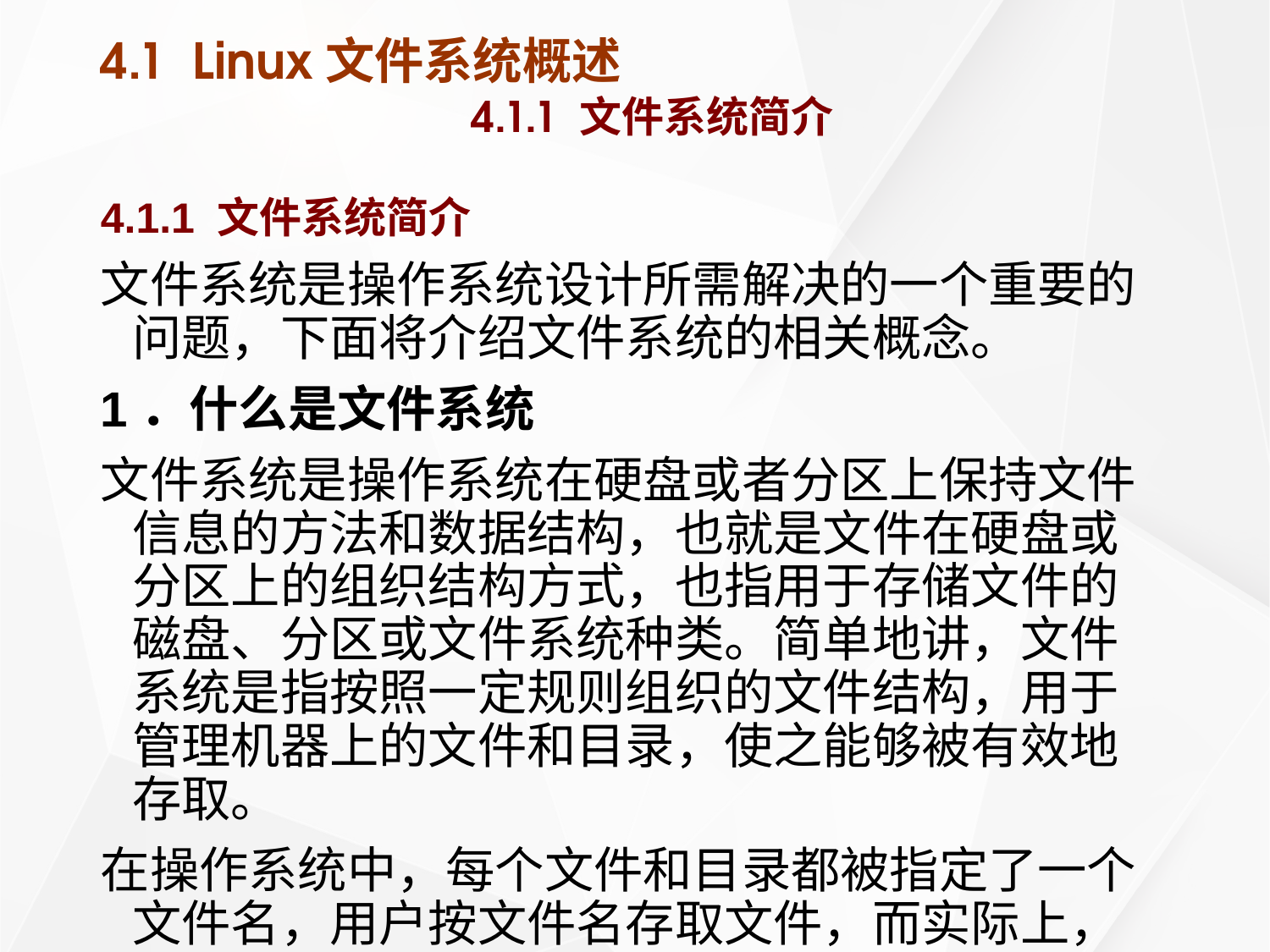

# 4.1  Linux文件系统概述 4.1.1 文件系统简介
4.1.1 文件系统简介
文件系统是操作系统设计所需解决的一个重要的问题，下面将介绍文件系统的相关概念。
1．什么是文件系统
文件系统是操作系统在硬盘或者分区上保持文件信息的方法和数据结构，也就是文件在硬盘或分区上的组织结构方式，也指用于存储文件的磁盘、分区或文件系统种类。简单地讲，文件系统是指按照一定规则组织的文件结构，用于管理机器上的文件和目录，使之能够被有效地存取。
在操作系统中，每个文件和目录都被指定了一个文件名，用户按文件名存取文件，而实际上，文件和目录在磁盘中是按照柱面、磁道等物理位置存放的，文件系统能够将操作系统对文件的按名存取转化成按磁盘的物理位置进行读写。